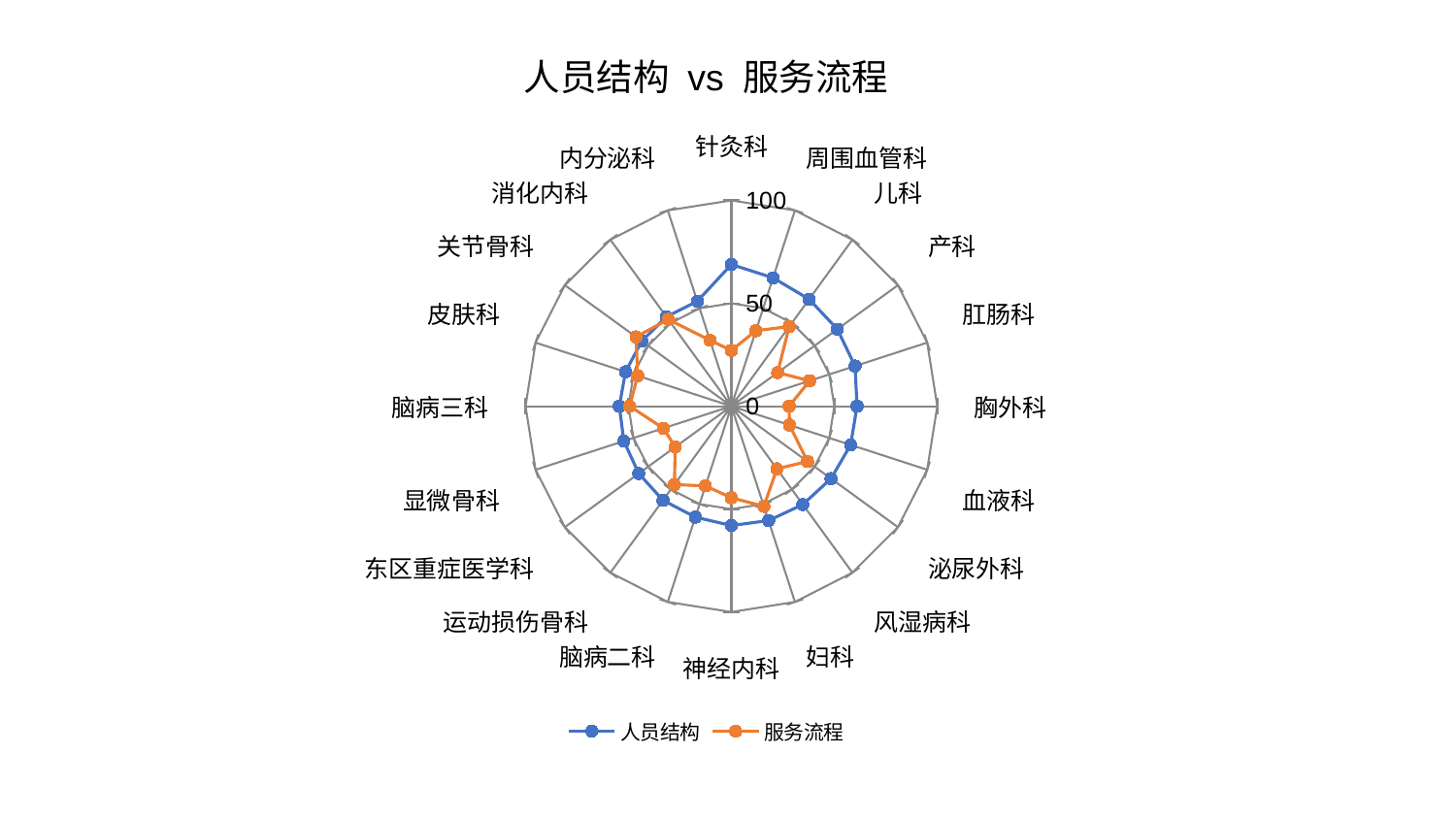

### Chart: 人员结构 vs 服务流程

| Category | 人员结构 | 服务流程 |
|---|---|---|
| 针灸科 | 68.84838999472922 | 27.112507999888496 |
| 周围血管科 | 65.57949100542523 | 38.56304976784905 |
| 儿科 | 64.26483771475763 | 47.83464498143092 |
| 产科 | 63.65471028787991 | 27.79112696030824 |
| 肛肠科 | 63.164174877567085 | 39.97477256023156 |
| 胸外科 | 61.05209818111784 | 28.057979400788447 |
| 血液科 | 60.90835740435315 | 29.702075207634877 |
| 泌尿外科 | 59.84717535681124 | 45.72350478347016 |
| 风湿病科 | 59.05211198162183 | 37.625034293650636 |
| 妇科 | 58.44455005050135 | 51.148117363608286 |
| 神经内科 | 57.99341502875526 | 44.49144464551015 |
| 脑病二科 | 56.69461773715861 | 40.73567930533389 |
| 运动损伤骨科 | 56.53139564644016 | 47.09352390949019 |
| 东区重症医学科 | 55.649271777410746 | 33.70393228806351 |
| 显微骨科 | 54.93028333648826 | 34.752120795475 |
| 脑病三科 | 54.44665752949831 | 49.40864584186334 |
| 皮肤科 | 54.0771090299728 | 47.86247479805829 |
| 关节骨科 | 53.81178893275821 | 57.23880328989457 |
| 消化内科 | 53.688533474259906 | 52.16678443550683 |
| 内分泌科 | 53.59913096327622 | 33.70906988559757 |
95